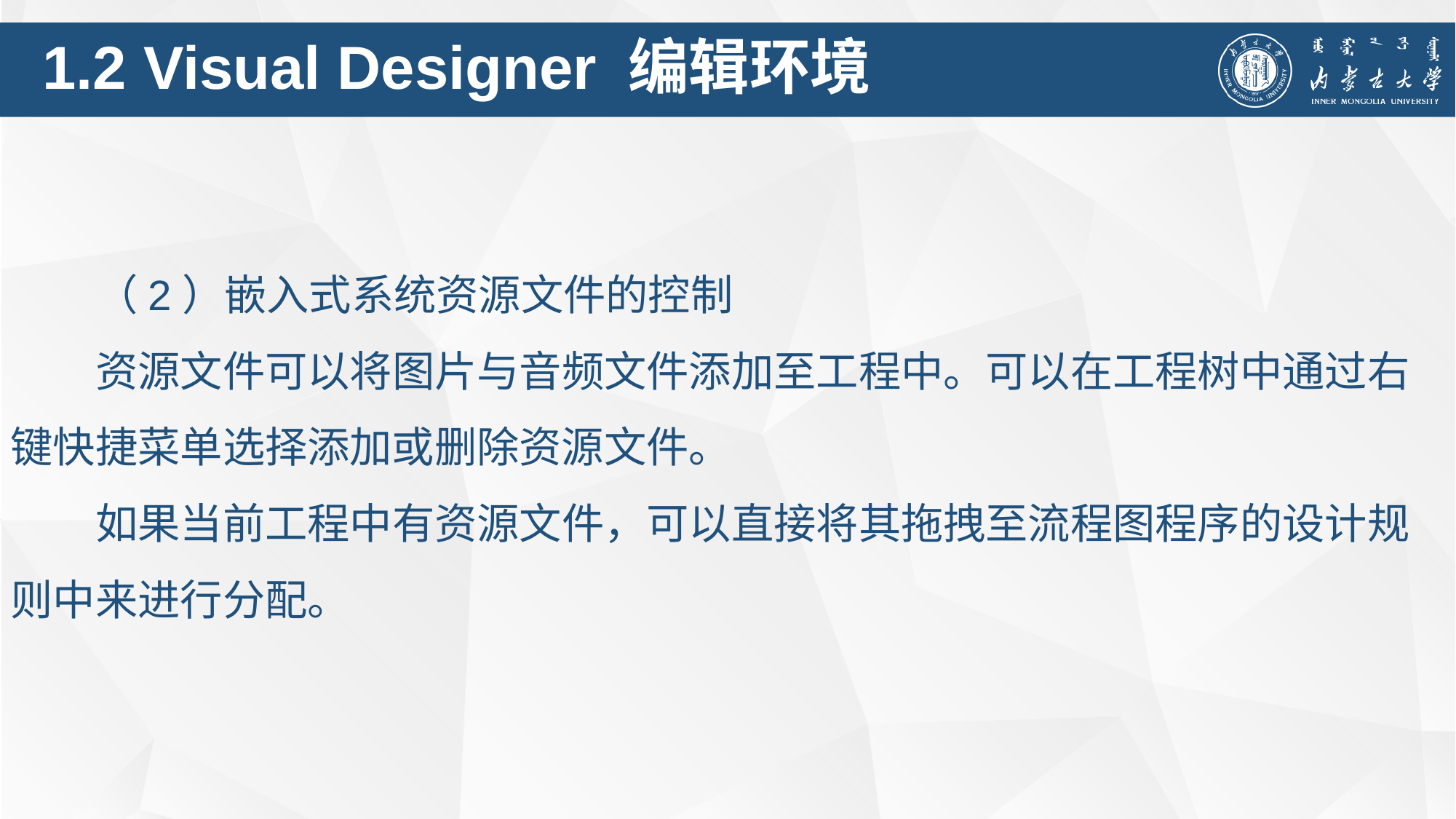

1.2 Visual Designer 编辑环境

（2）嵌入式系统资源文件的控制
资源文件可以将图片与音频文件添加至工程中。可以在工程树中通过右键快捷菜单选择添加或删除资源文件。
如果当前工程中有资源文件，可以直接将其拖拽至流程图程序的设计规则中来进行分配。